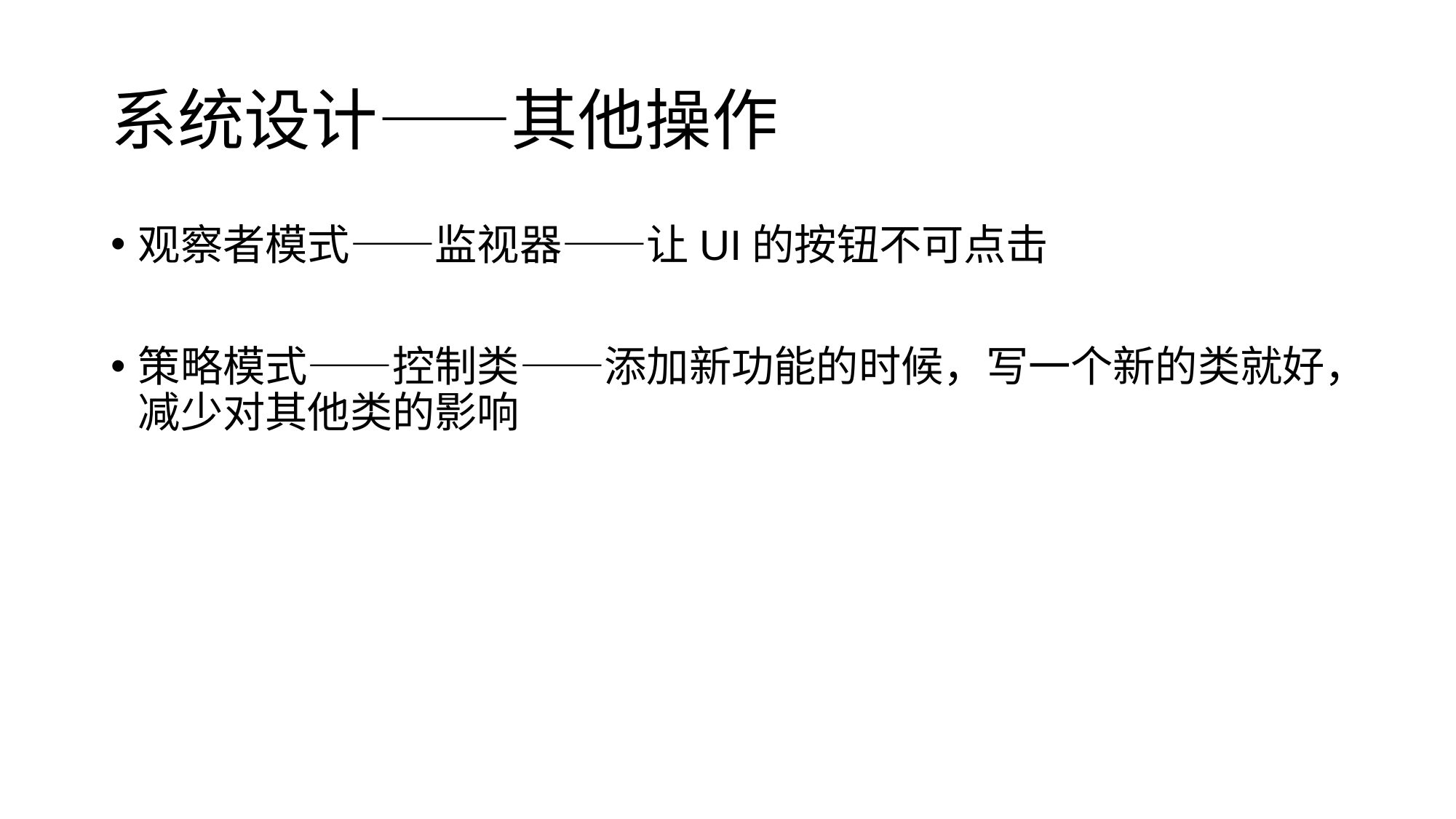

# 系统设计——其他操作
观察者模式——监视器——让UI的按钮不可点击

策略模式——控制类——添加新功能的时候，写一个新的类就好，减少对其他类的影响